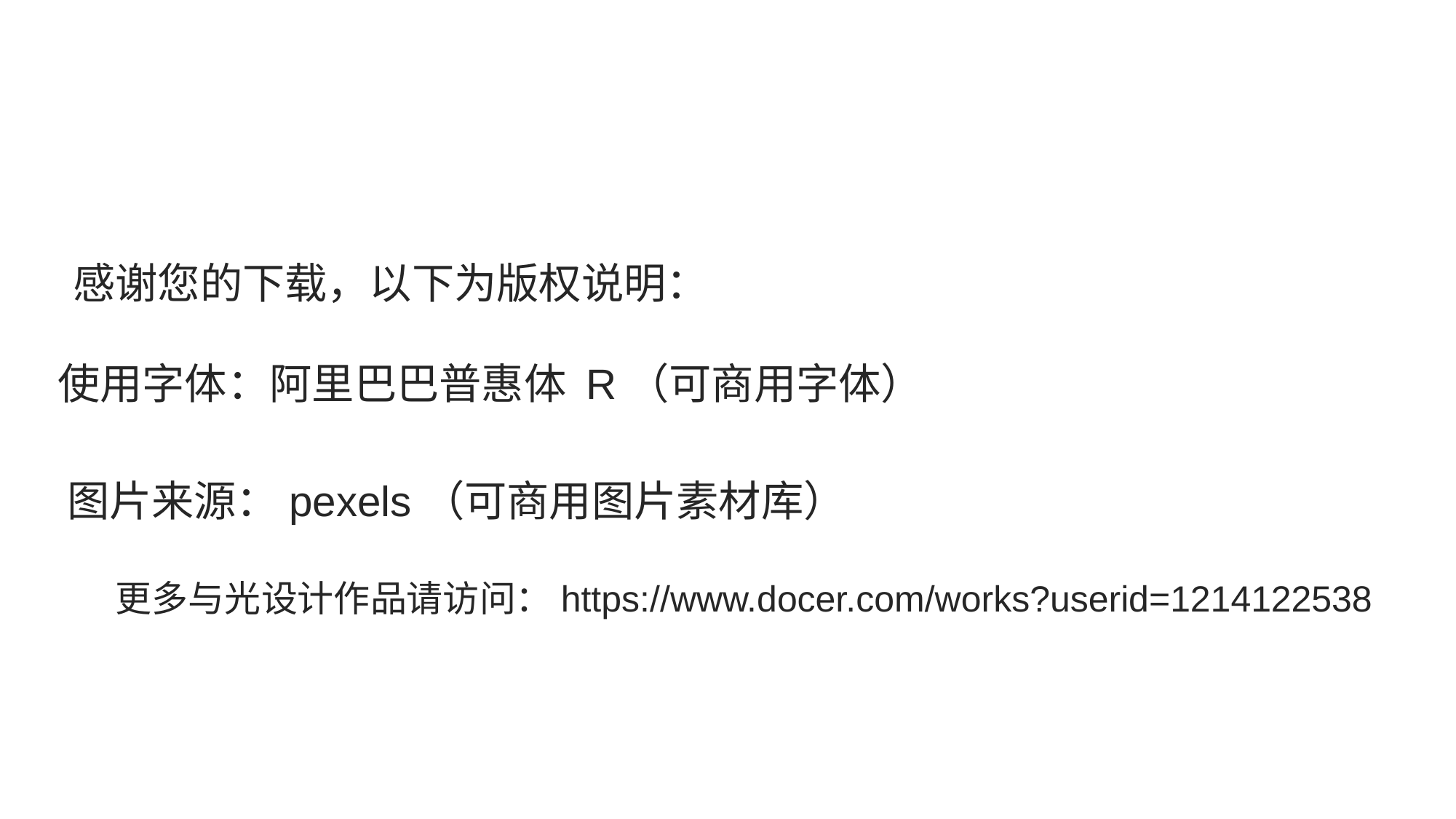

感谢您的下载，以下为版权说明：
使用字体：阿里巴巴普惠体 R（可商用字体）
图片来源：pexels（可商用图片素材库）
更多与光设计作品请访问：https://www.docer.com/works?userid=1214122538